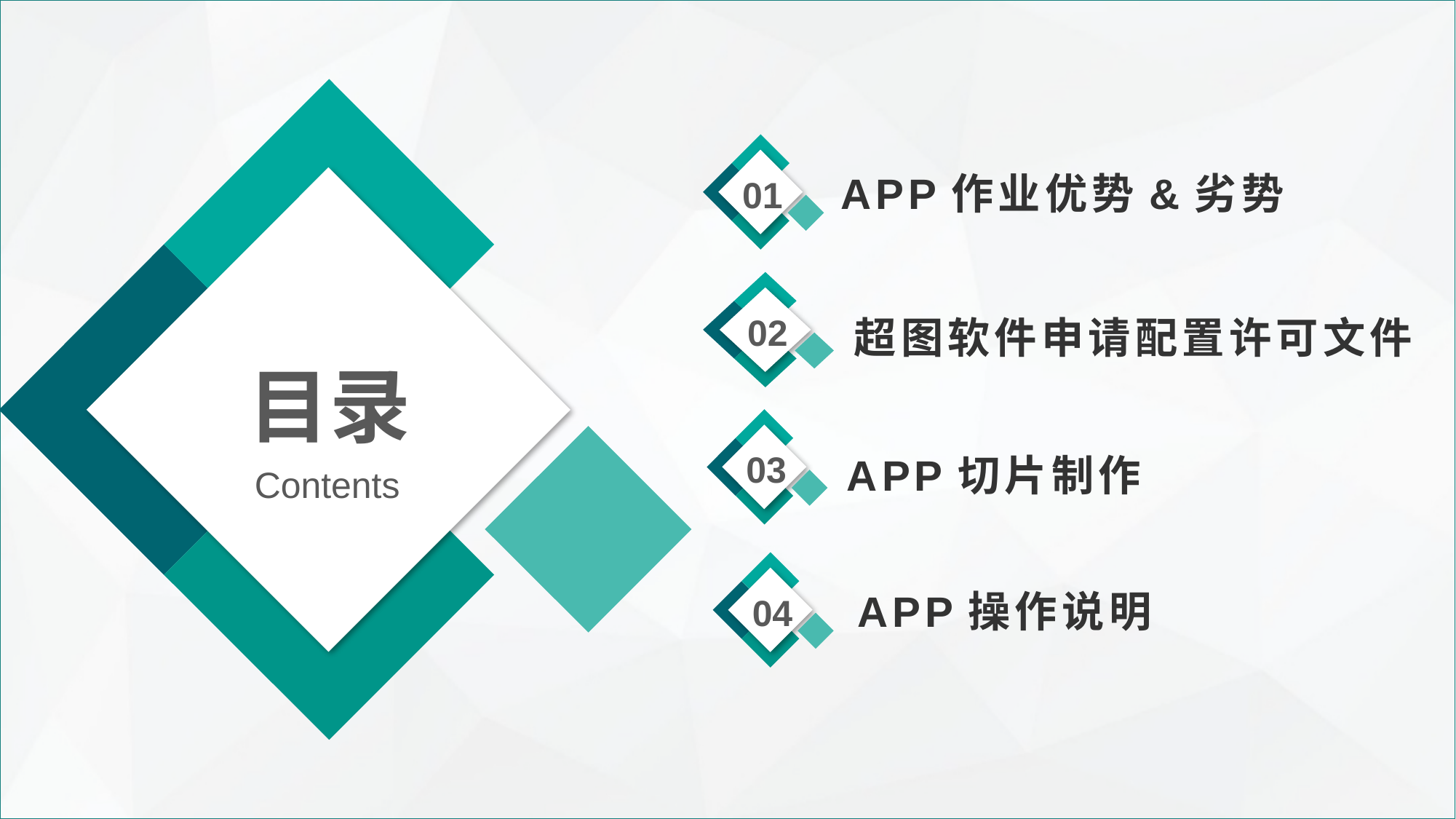

目录
Contents

01
APP作业优势&劣势

02
超图软件申请配置许可文件

03
APP切片制作

04
APP操作说明